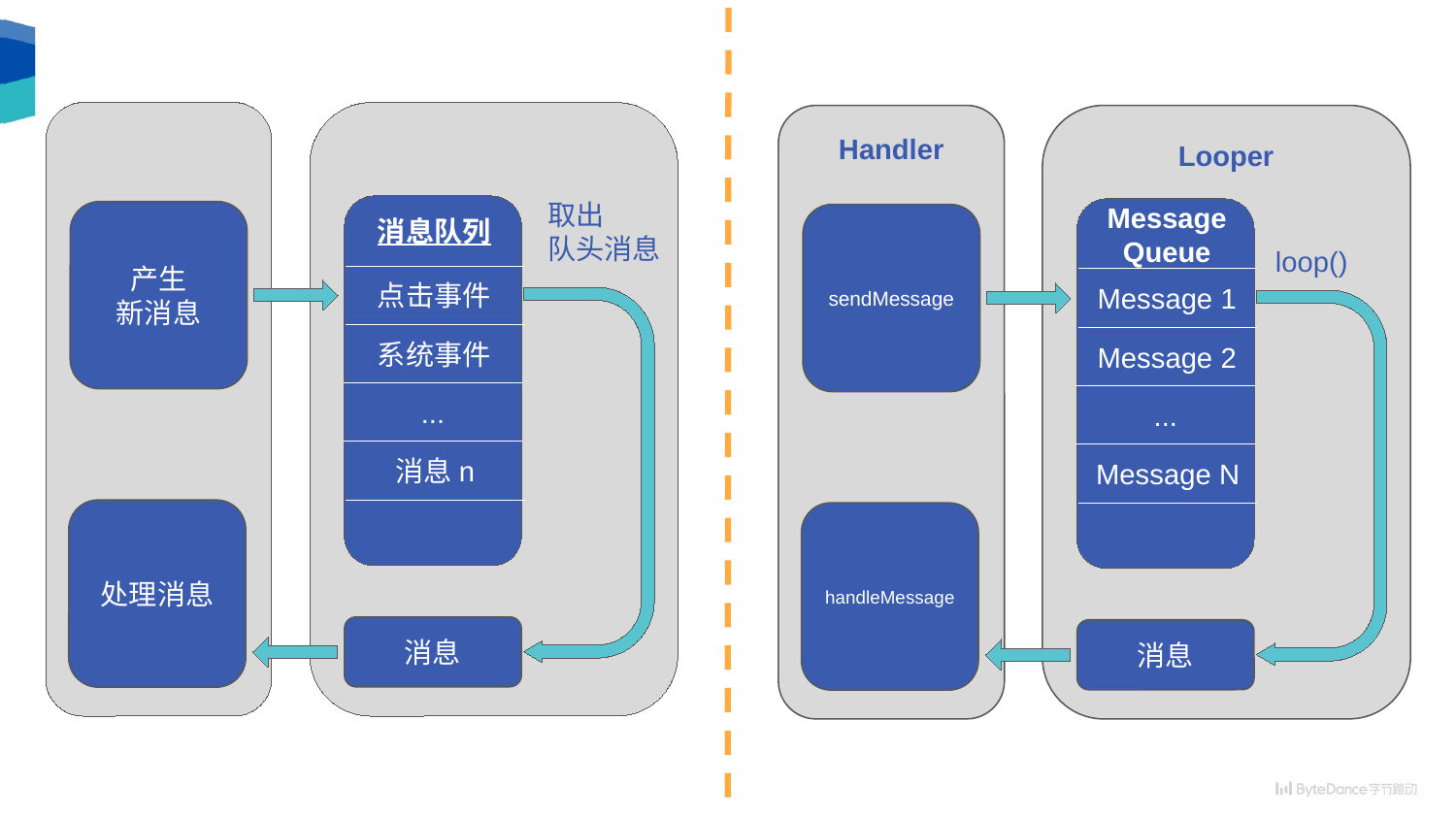

Handler

Looper
取出
队头消息
Message
Queue
消息队列

产生
新消息

sendMessage
loop()
点击事件

Message 1

系统事件

Message 2

...

...

消息n

Message N

处理消息

handleMessage

消息

消息